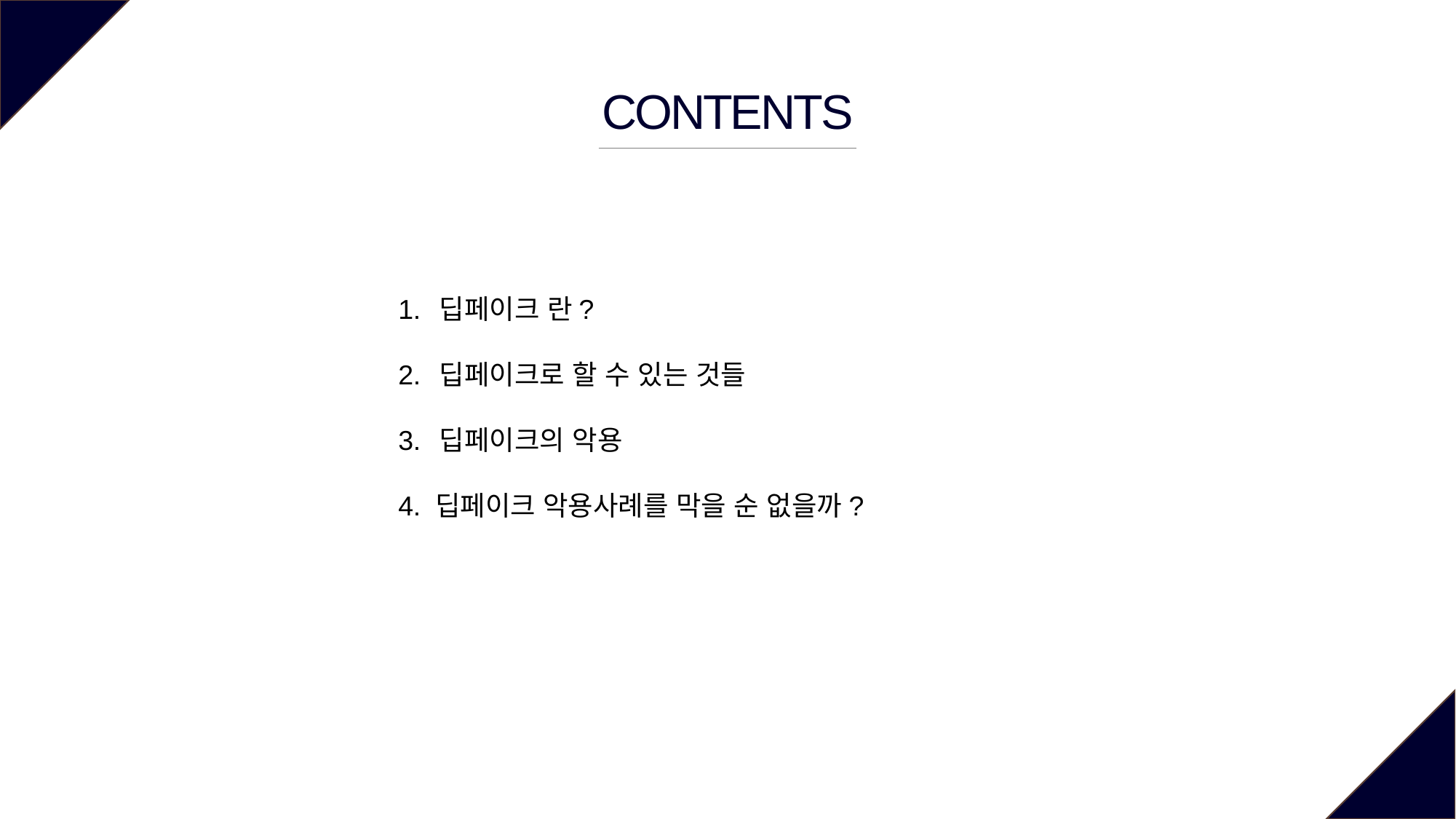

CONTENTS
딥페이크 란?

딥페이크로 할 수 있는 것들

딥페이크의 악용

4. 딥페이크 악용사례를 막을 순 없을까?